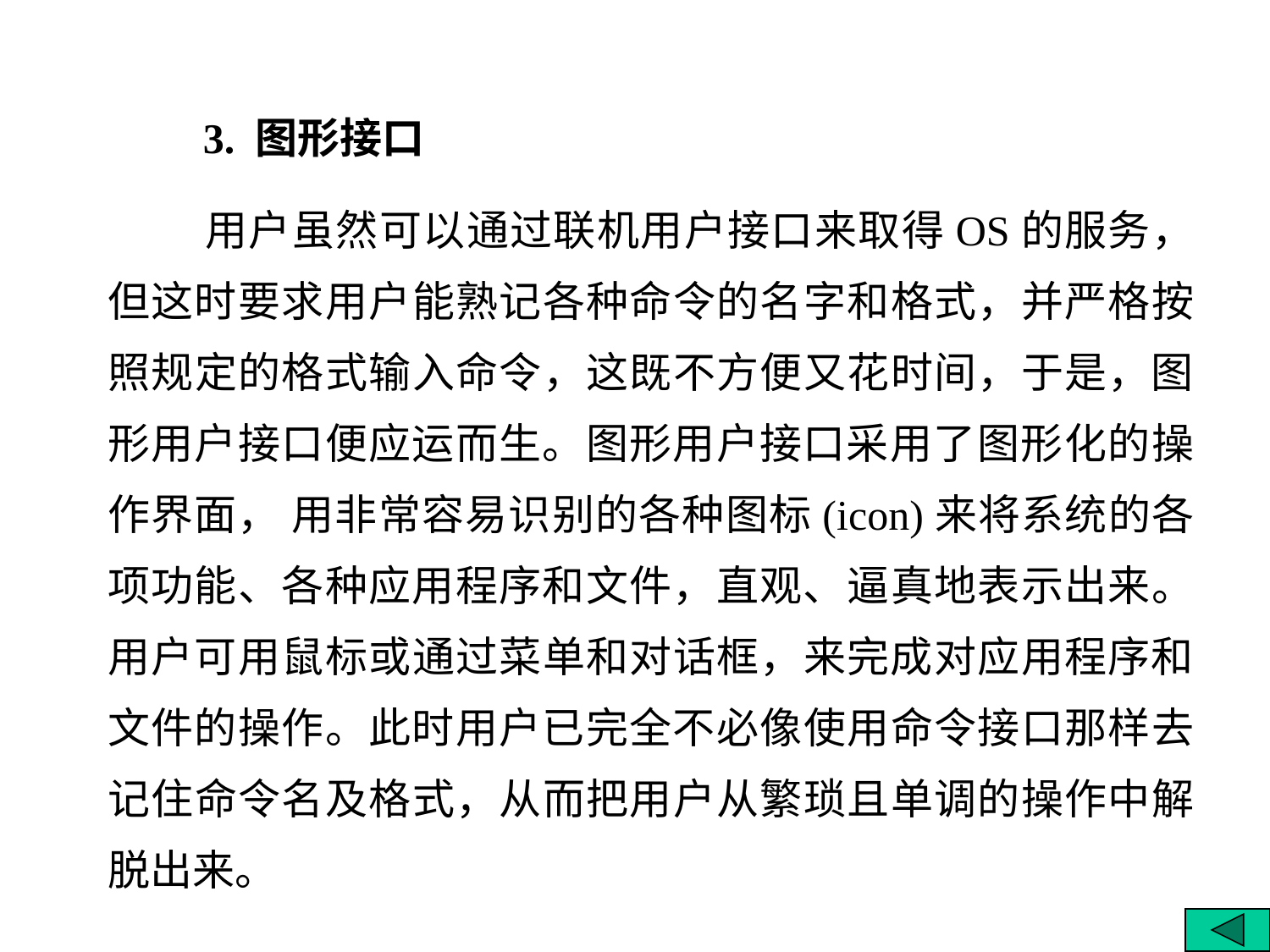

3. 图形接口
        用户虽然可以通过联机用户接口来取得OS的服务，但这时要求用户能熟记各种命令的名字和格式，并严格按照规定的格式输入命令，这既不方便又花时间，于是，图形用户接口便应运而生。图形用户接口采用了图形化的操作界面， 用非常容易识别的各种图标(icon)来将系统的各项功能、各种应用程序和文件，直观、逼真地表示出来。用户可用鼠标或通过菜单和对话框，来完成对应用程序和文件的操作。此时用户已完全不必像使用命令接口那样去记住命令名及格式，从而把用户从繁琐且单调的操作中解脱出来。